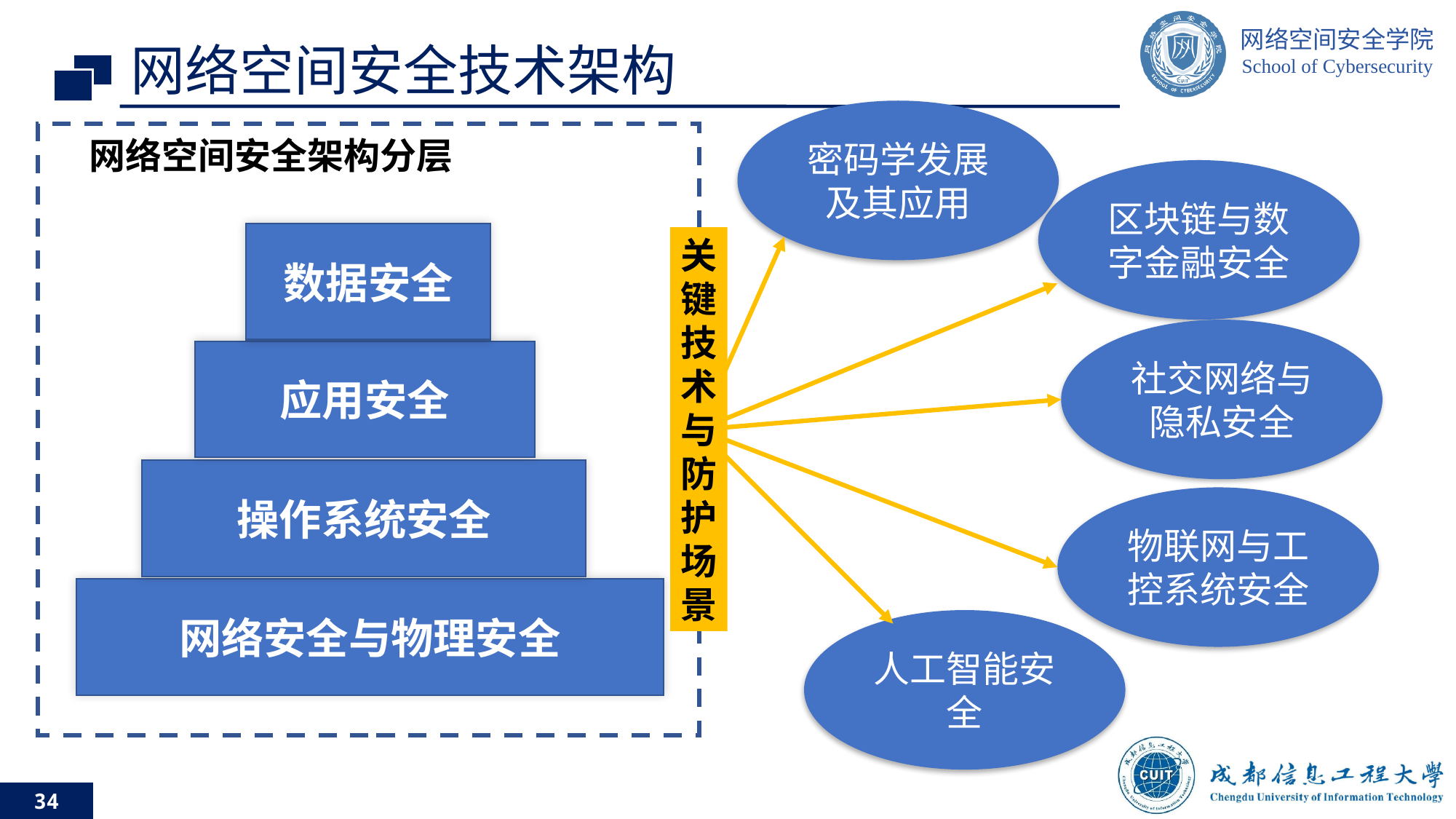

# 网络空间安全技术架构
密码学发展及其应用

网络空间安全架构分层
区块链与数字金融安全
数据安全
关键技术与防护场景
社交网络与隐私安全
应用安全
操作系统安全
物联网与工控系统安全
网络安全与物理安全
人工智能安全
34